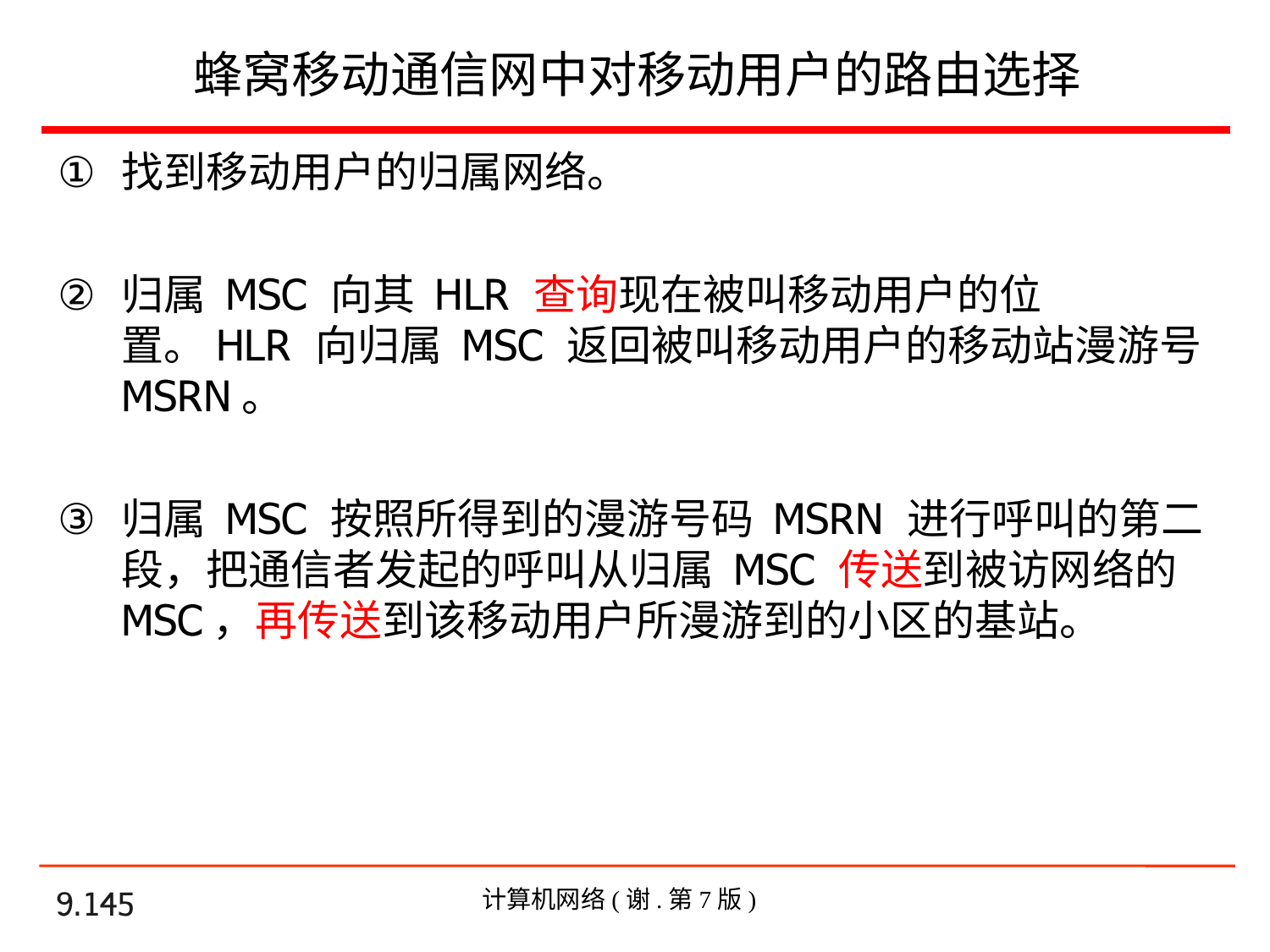

# 蜂窝移动通信网中对移动用户的路由选择
找到移动用户的归属网络。

归属 MSC 向其 HLR 查询现在被叫移动用户的位置。HLR 向归属 MSC 返回被叫移动用户的移动站漫游号MSRN。

归属 MSC 按照所得到的漫游号码 MSRN 进行呼叫的第二段，把通信者发起的呼叫从归属 MSC 传送到被访网络的 MSC，再传送到该移动用户所漫游到的小区的基站。